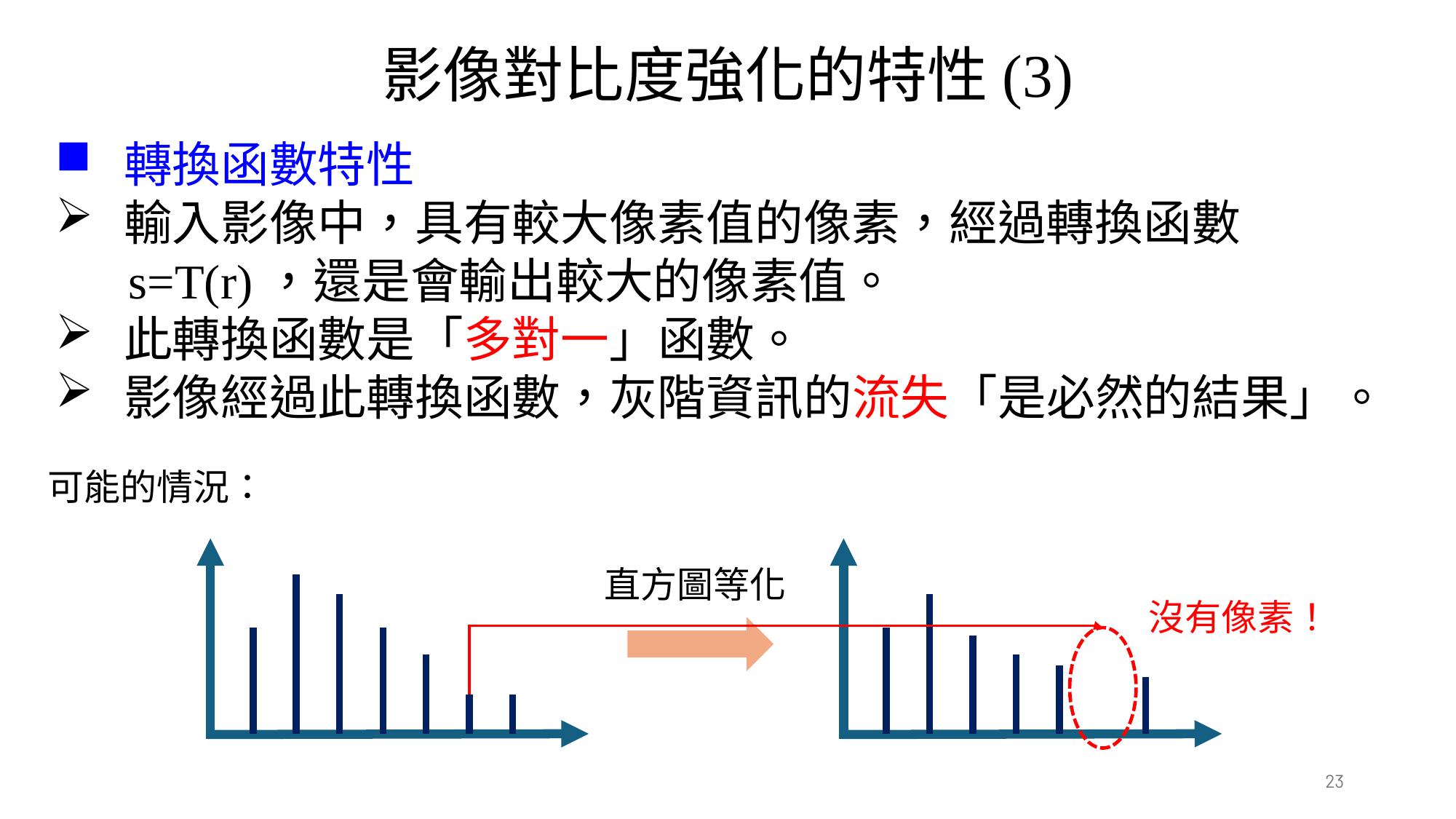

影像對比度強化的特性(3)
轉換函數特性
輸入影像中，具有較大像素值的像素，經過轉換函數
      s=T(r)，還是會輸出較大的像素值。
此轉換函數是「多對一」函數。
影像經過此轉換函數，灰階資訊的流失「是必然的結果」。
可能的情況：
直方圖等化
沒有像素！

23